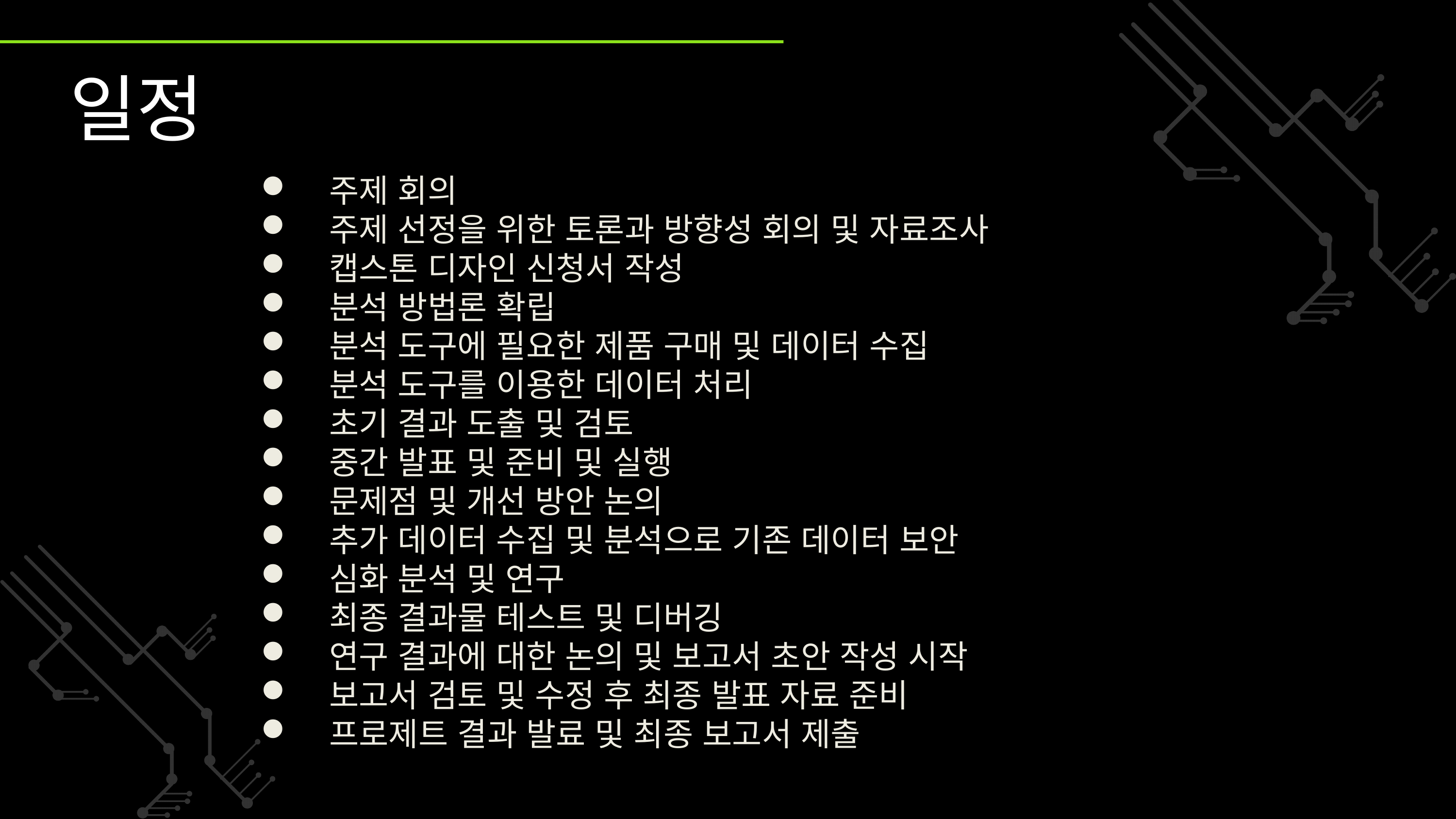

일정
주제 회의
주제 선정을 위한 토론과 방향성 회의 및 자료조사
캡스톤 디자인 신청서 작성
분석 방법론 확립
분석 도구에 필요한 제품 구매 및 데이터 수집
분석 도구를 이용한 데이터 처리
초기 결과 도출 및 검토
중간 발표 및 준비 및 실행
문제점 및 개선 방안 논의
추가 데이터 수집 및 분석으로 기존 데이터 보안
심화 분석 및 연구
최종 결과물 테스트 및 디버깅
연구 결과에 대한 논의 및 보고서 초안 작성 시작
보고서 검토 및 수정 후 최종 발표 자료 준비
프로제트 결과 발료 및 최종 보고서 제출